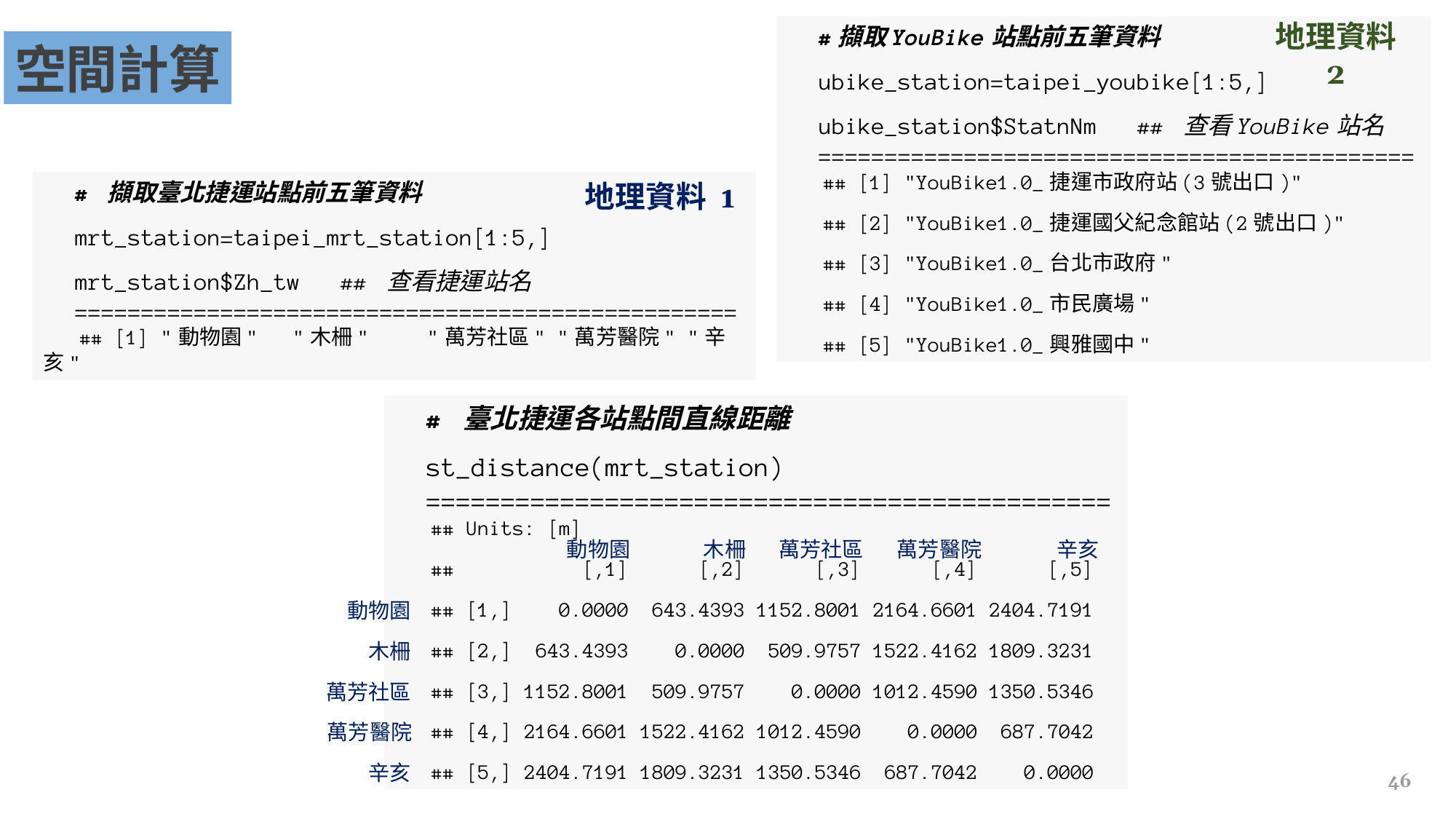

地理資料 2
#擷取YouBike站點前五筆資料
ubike_station=taipei_youbike[1:5,]
ubike_station$StatnNm   ## 查看YouBike站名
=============================================
## [1] "YouBike1.0_捷運市政府站(3號出口)"
## [2] "YouBike1.0_捷運國父紀念館站(2號出口)"
## [3] "YouBike1.0_台北市政府"
## [4] "YouBike1.0_市民廣場"
## [5] "YouBike1.0_興雅國中"
空間計算
# 擷取臺北捷運站點前五筆資料
mrt_station=taipei_mrt_station[1:5,]
mrt_station$Zh_tw   ## 查看捷運站名
==================================================
## [1] "動物園"   "木柵"     "萬芳社區" "萬芳醫院" "辛亥"
地理資料 1
# 臺北捷運各站點間直線距離
st_distance(mrt_station)
==============================================
## Units: [m]
##           [,1]      [,2]      [,3]      [,4]      [,5]
## [1,]    0.0000  643.4393 1152.8001 2164.6601 2404.7191
## [2,]  643.4393    0.0000  509.9757 1522.4162 1809.3231
## [3,] 1152.8001  509.9757    0.0000 1012.4590 1350.5346
## [4,] 2164.6601 1522.4162 1012.4590    0.0000  687.7042
## [5,] 2404.7191 1809.3231 1350.5346  687.7042    0.0000
辛亥
木柵
動物園
萬芳社區
萬芳醫院
動物園
木柵
萬芳社區
萬芳醫院
辛亥
46